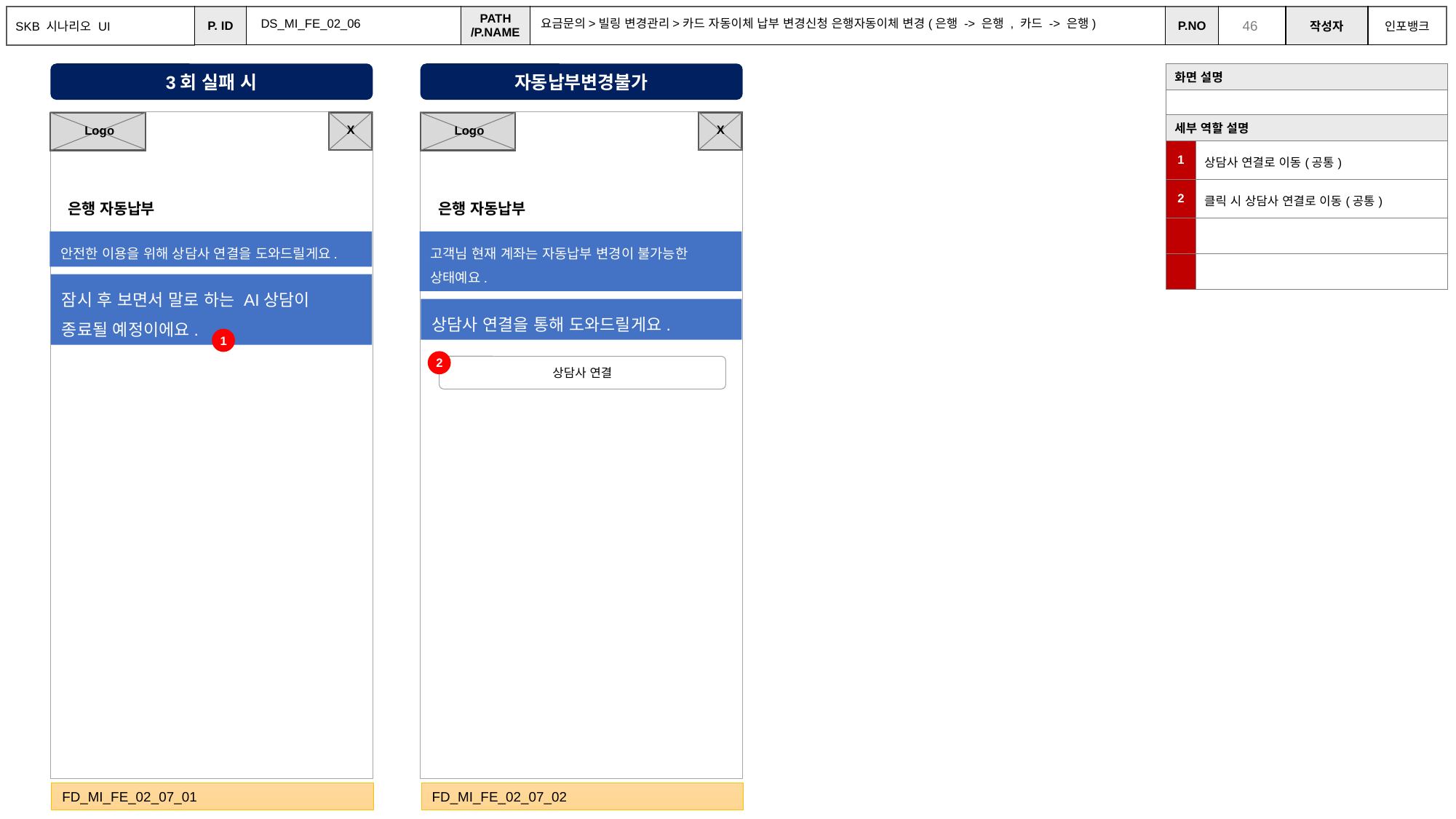

DS_MI_FE_02_06
요금문의>빌링 변경관리>카드 자동이체 납부 변경신청 은행자동이체 변경(은행 -> 은행 , 카드 -> 은행)
3회 실패 시
자동납부변경불가
| 화면 설명 |  |
| --- | --- |
|  |  |
| 세부 역할 설명 |  |
| 1 | 상담사 연결로 이동(공통) |
| 2 | 클릭 시 상담사 연결로 이동(공통) |
|  |  |
|  |  |

X

X

Logo

Logo
은행 자동납부
은행 자동납부
안전한 이용을 위해 상담사 연결을 도와드릴게요.
고객님 현재 계좌는 자동납부 변경이 불가능한 상태예요.
잠시 후 보면서 말로 하는 AI상담이 종료될 예정이에요.
상담사 연결을 통해 도와드릴게요.
1
2

상담사 연결
FD_MI_FE_02_07_01
FD_MI_FE_02_07_02